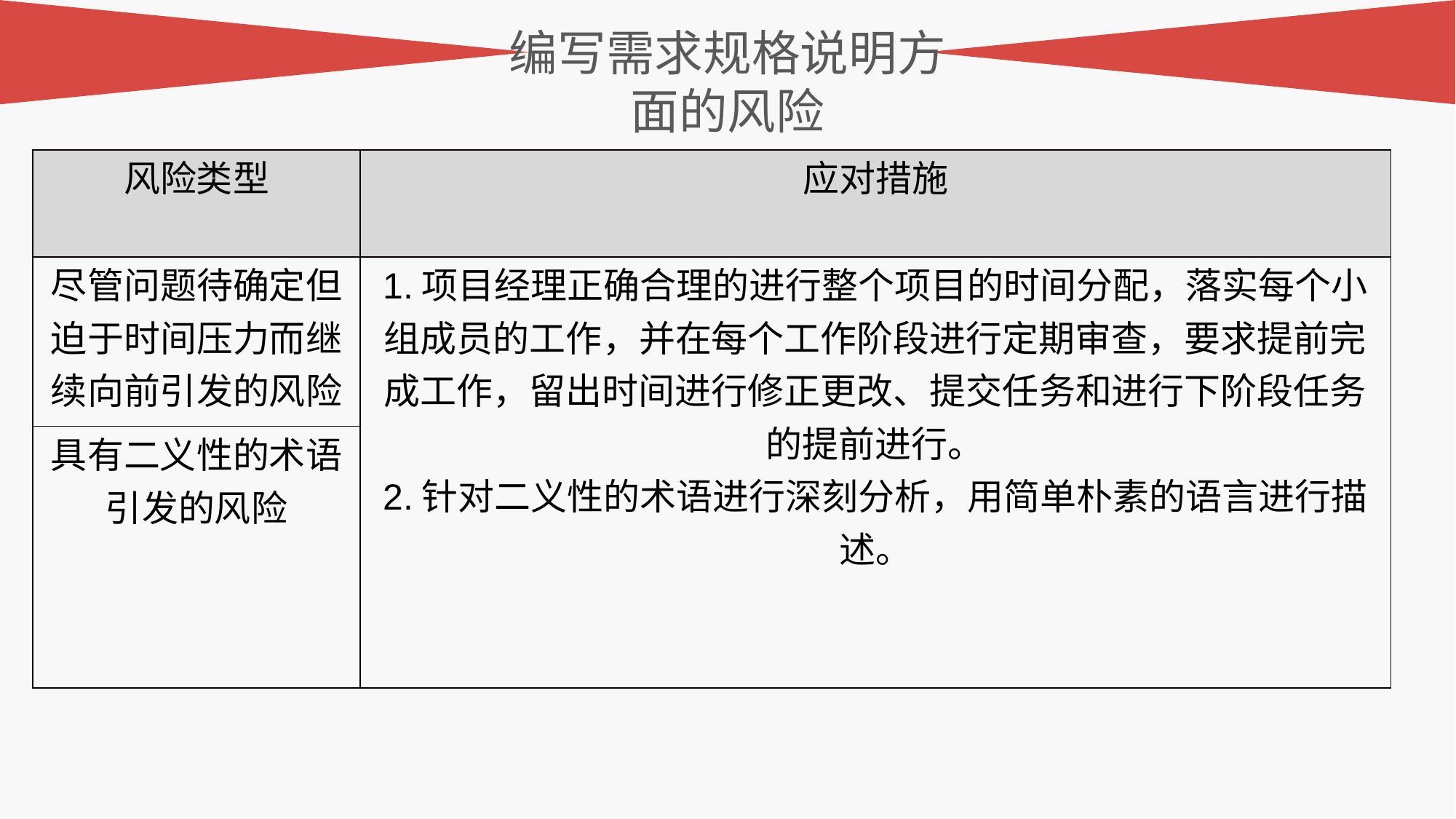

编写需求规格说明方面的风险
| 风险类型 | 应对措施 |
| --- | --- |
| 尽管问题待确定但迫于时间压力而继续向前引发的风险 | 1.项目经理正确合理的进行整个项目的时间分配，落实每个小组成员的工作，并在每个工作阶段进行定期审查，要求提前完成工作，留出时间进行修正更改、提交任务和进行下阶段任务的提前进行。 2.针对二义性的术语进行深刻分析，用简单朴素的语言进行描述。 |
| 具有二义性的术语引发的风险 |  |